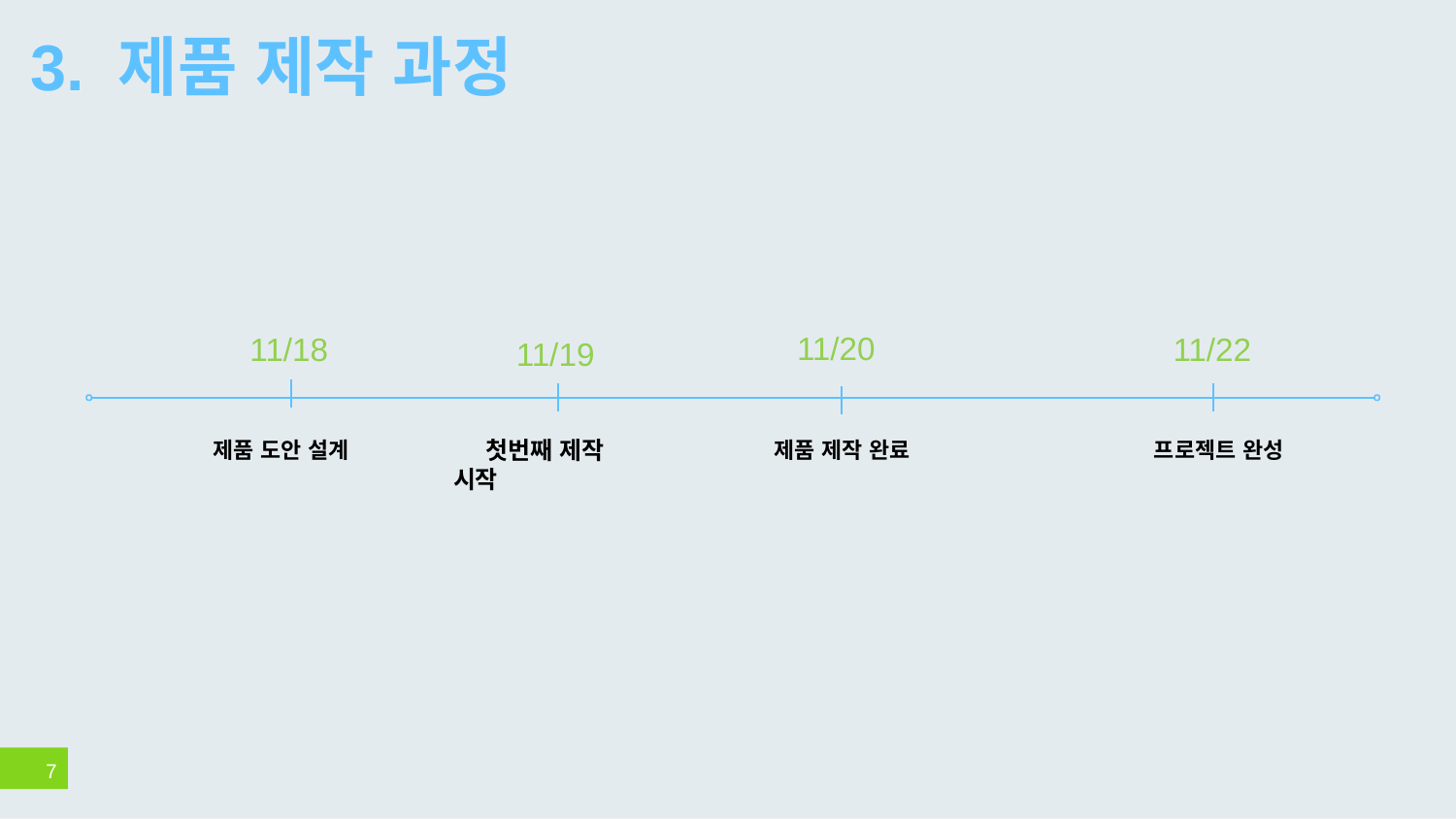

# 3. 제품 제작 과정

11/20
11/18
11/22
11/19

 프로젝트 완성
첫번째 제작 시작
제품 도안 설계
제품 제작 완료

7